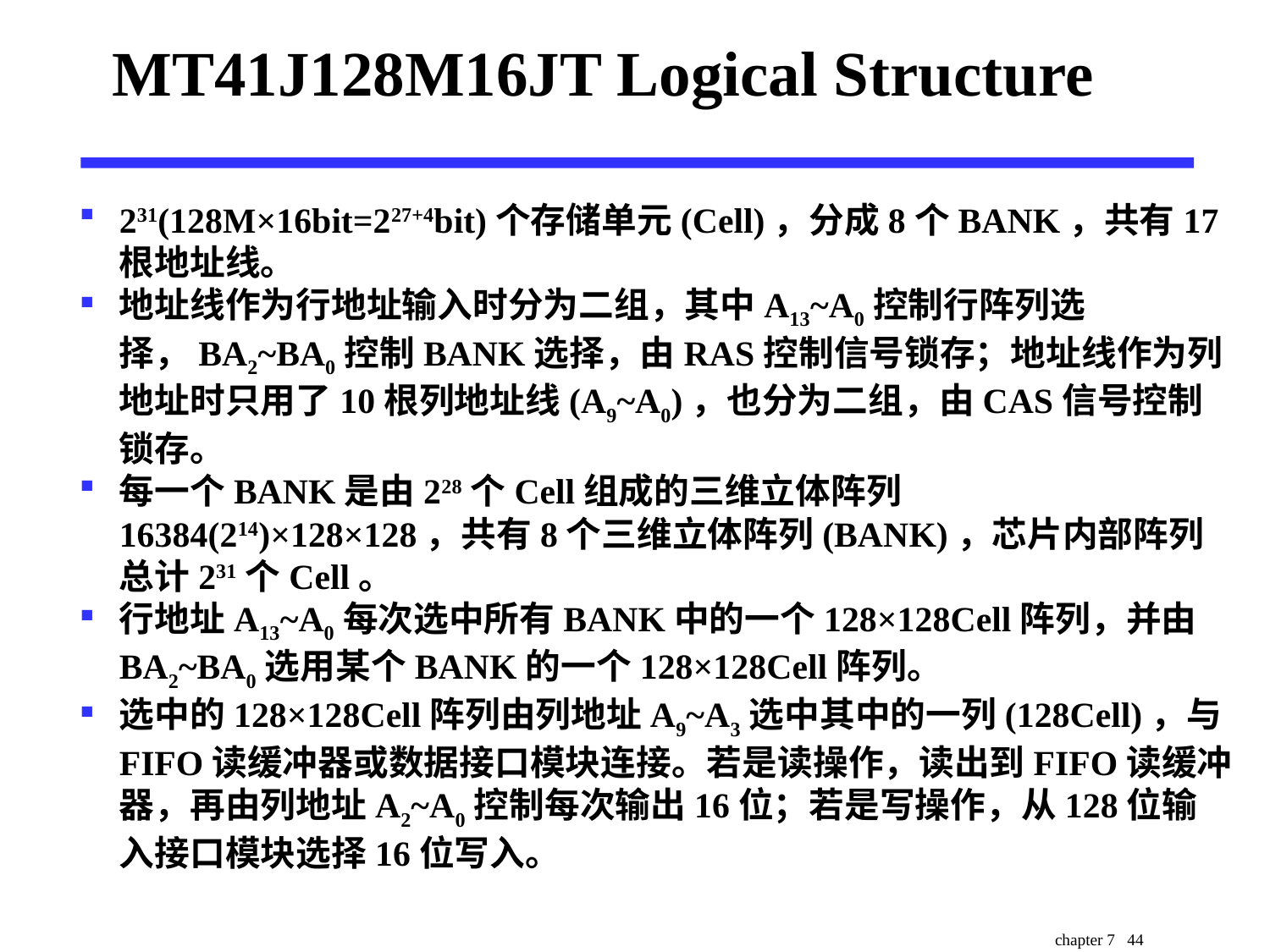

# MT41J128M16JT Logical Structure
231(128M×16bit=227+4bit)个存储单元(Cell)，分成8个BANK，共有17根地址线。
地址线作为行地址输入时分为二组，其中A13~A0控制行阵列选择，BA2~BA0控制BANK选择，由RAS控制信号锁存；地址线作为列地址时只用了10根列地址线(A9~A0)，也分为二组，由CAS信号控制锁存。
每一个BANK是由228个Cell组成的三维立体阵列16384(214)×128×128，共有8个三维立体阵列(BANK)，芯片内部阵列总计231个Cell。
行地址A13~A0每次选中所有BANK中的一个128×128Cell阵列，并由BA2~BA0选用某个BANK的一个128×128Cell阵列。
选中的128×128Cell阵列由列地址A9~A3选中其中的一列(128Cell)，与FIFO读缓冲器或数据接口模块连接。若是读操作，读出到FIFO读缓冲器，再由列地址A2~A0控制每次输出16位；若是写操作，从128位输入接口模块选择16位写入。
chapter 7   44